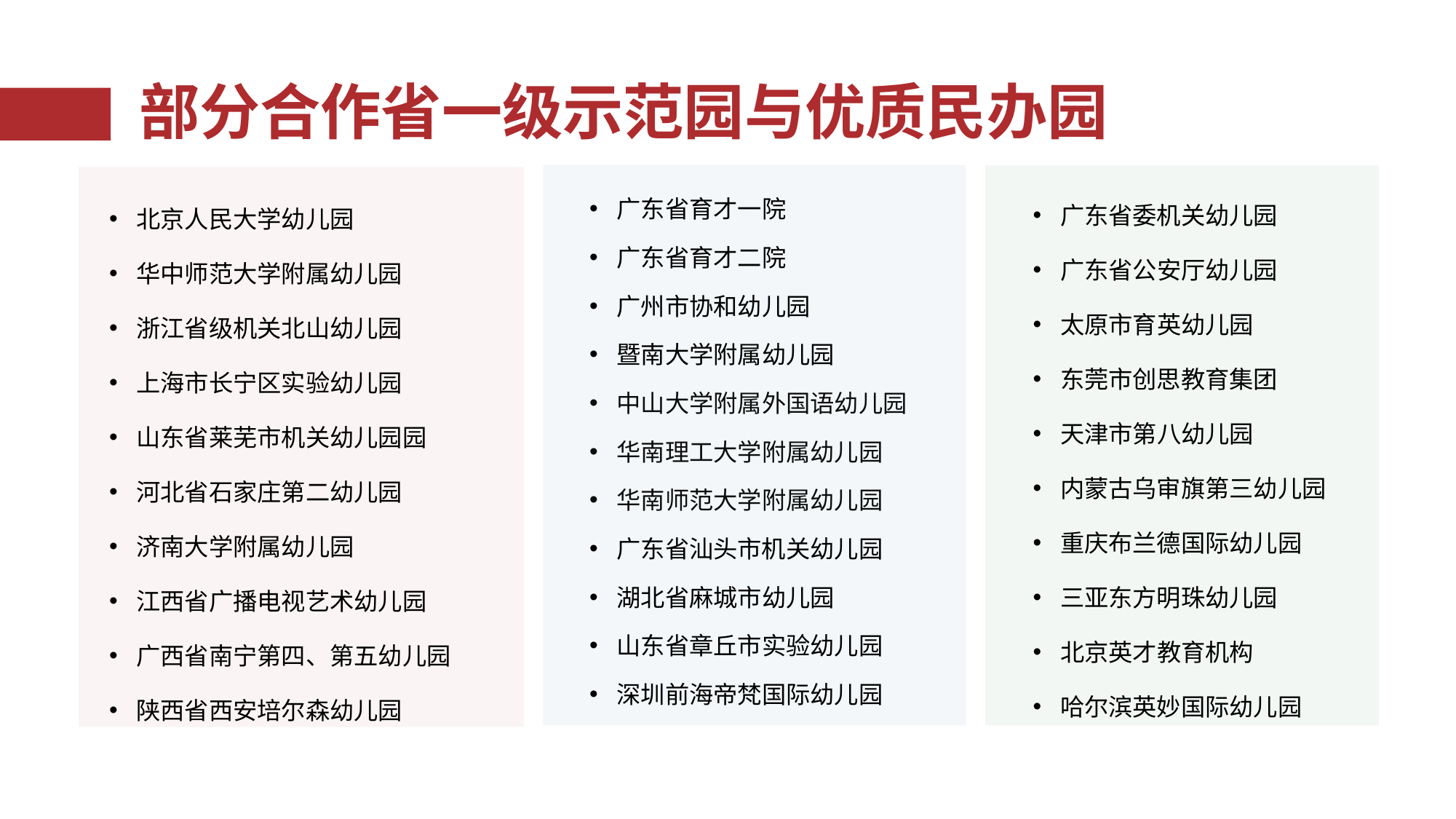

部分合作省一级示范园与优质民办园

广东省育才一院
广东省育才二院
广州市协和幼儿园
暨南大学附属幼儿园
中山大学附属外国语幼儿园
华南理工大学附属幼儿园
华南师范大学附属幼儿园
广东省汕头市机关幼儿园
湖北省麻城市幼儿园
山东省章丘市实验幼儿园
深圳前海帝梵国际幼儿园
广东省委机关幼儿园
广东省公安厅幼儿园
太原市育英幼儿园
东莞市创思教育集团
天津市第八幼儿园
内蒙古乌审旗第三幼儿园
重庆布兰德国际幼儿园
三亚东方明珠幼儿园
北京英才教育机构
哈尔滨英妙国际幼儿园
北京人民大学幼儿园
华中师范大学附属幼儿园
浙江省级机关北山幼儿园
上海市长宁区实验幼儿园
山东省莱芜市机关幼儿园园
河北省石家庄第二幼儿园
济南大学附属幼儿园
江西省广播电视艺术幼儿园
广西省南宁第四、第五幼儿园
陕西省西安培尔森幼儿园